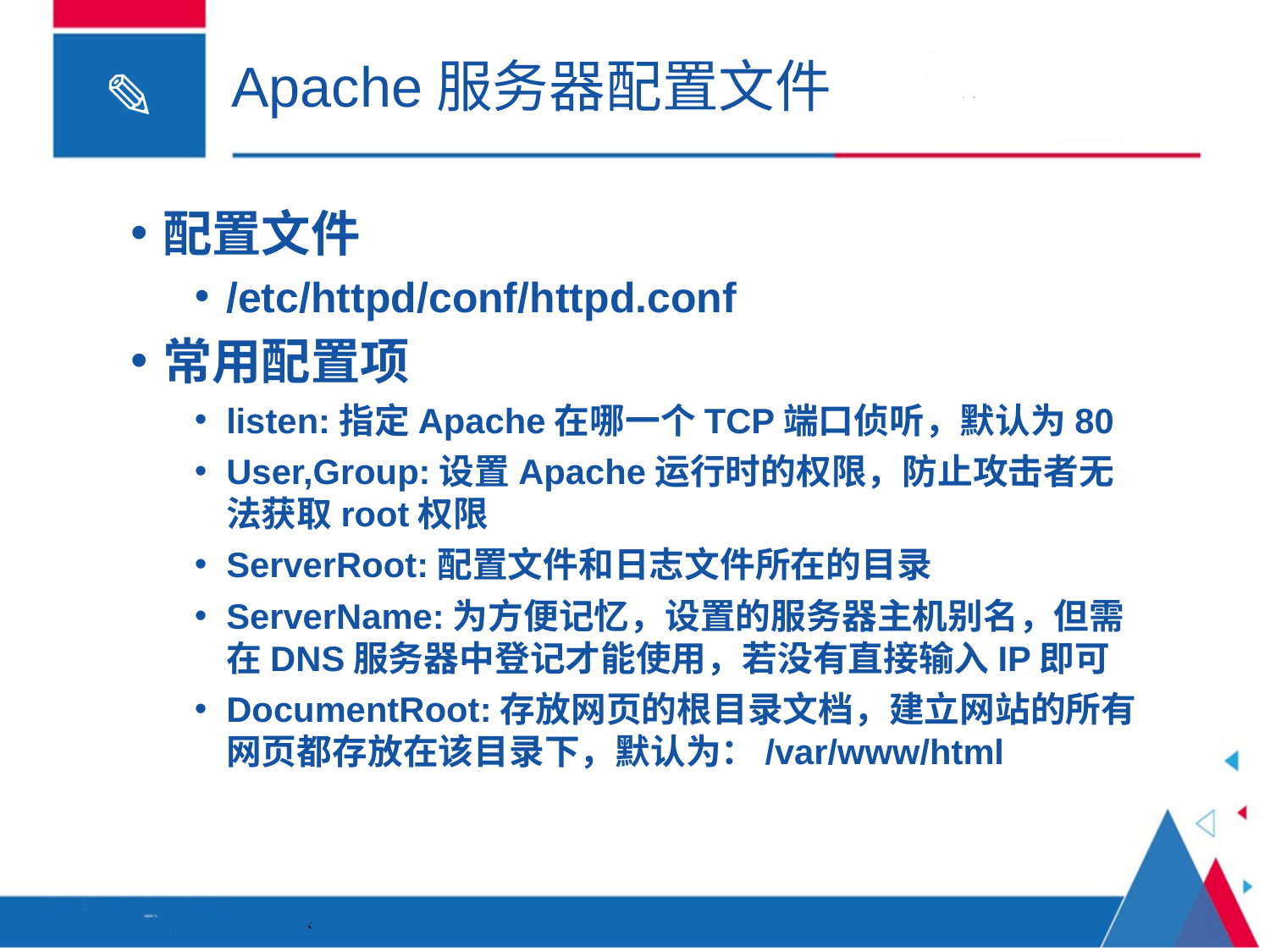

# Apache服务器配置文件
配置文件
/etc/httpd/conf/httpd.conf
常用配置项
listen:指定Apache在哪一个TCP端口侦听，默认为80
User,Group:设置Apache运行时的权限，防止攻击者无法获取root权限
ServerRoot:配置文件和日志文件所在的目录
ServerName:为方便记忆，设置的服务器主机别名，但需在DNS服务器中登记才能使用，若没有直接输入IP即可
DocumentRoot:存放网页的根目录文档，建立网站的所有网页都存放在该目录下，默认为：/var/www/html